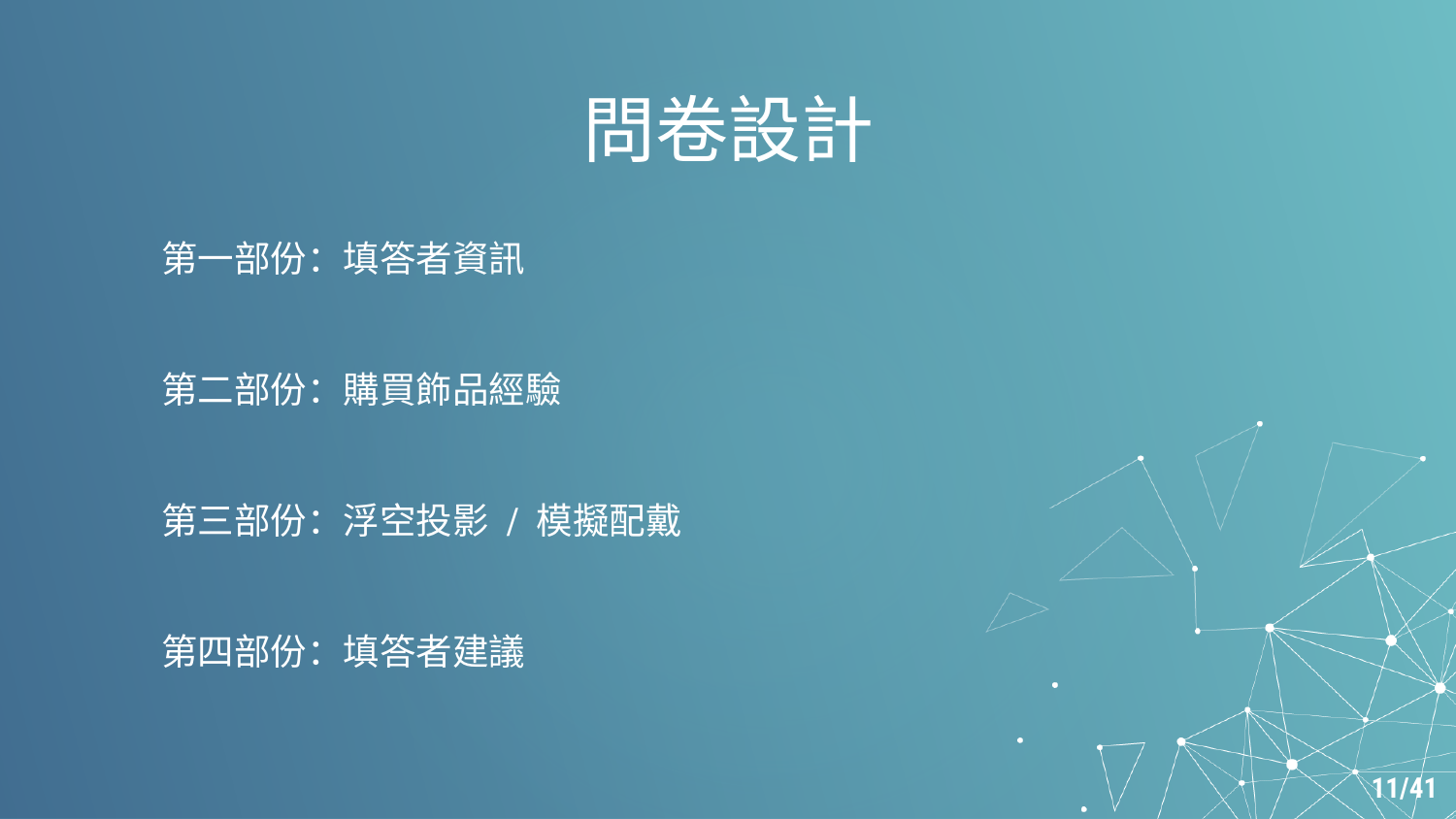

# 問卷設計
第一部份：填答者資訊

第二部份：購買飾品經驗

第三部份：浮空投影 / 模擬配戴

第四部份：填答者建議
11/41